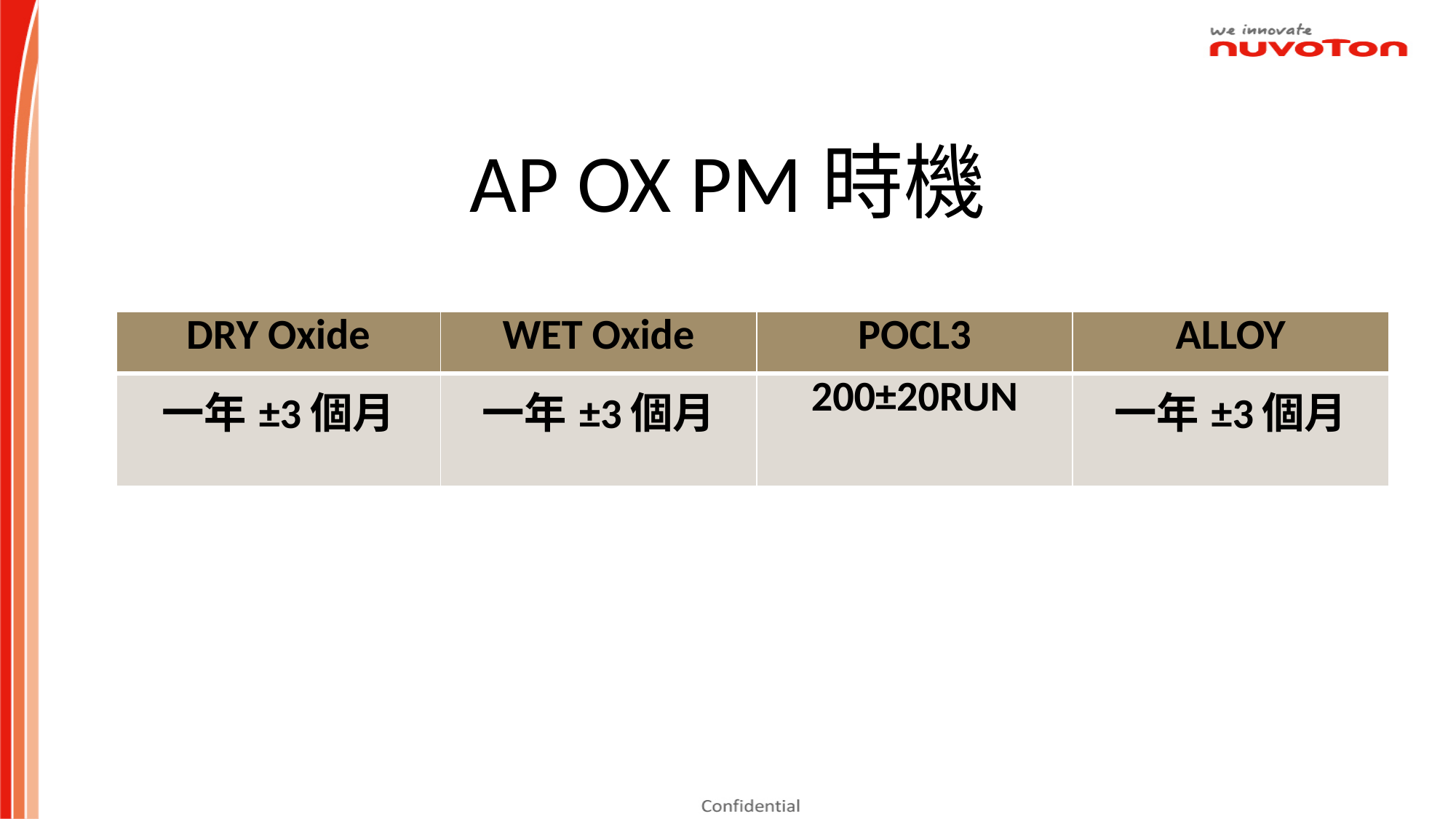

AP OX PM時機
| DRY Oxide | WET Oxide | POCL3 | ALLOY |
| --- | --- | --- | --- |
| 一年±3個月 | 一年±3個月 | 200±20RUN | 一年±3個月 |